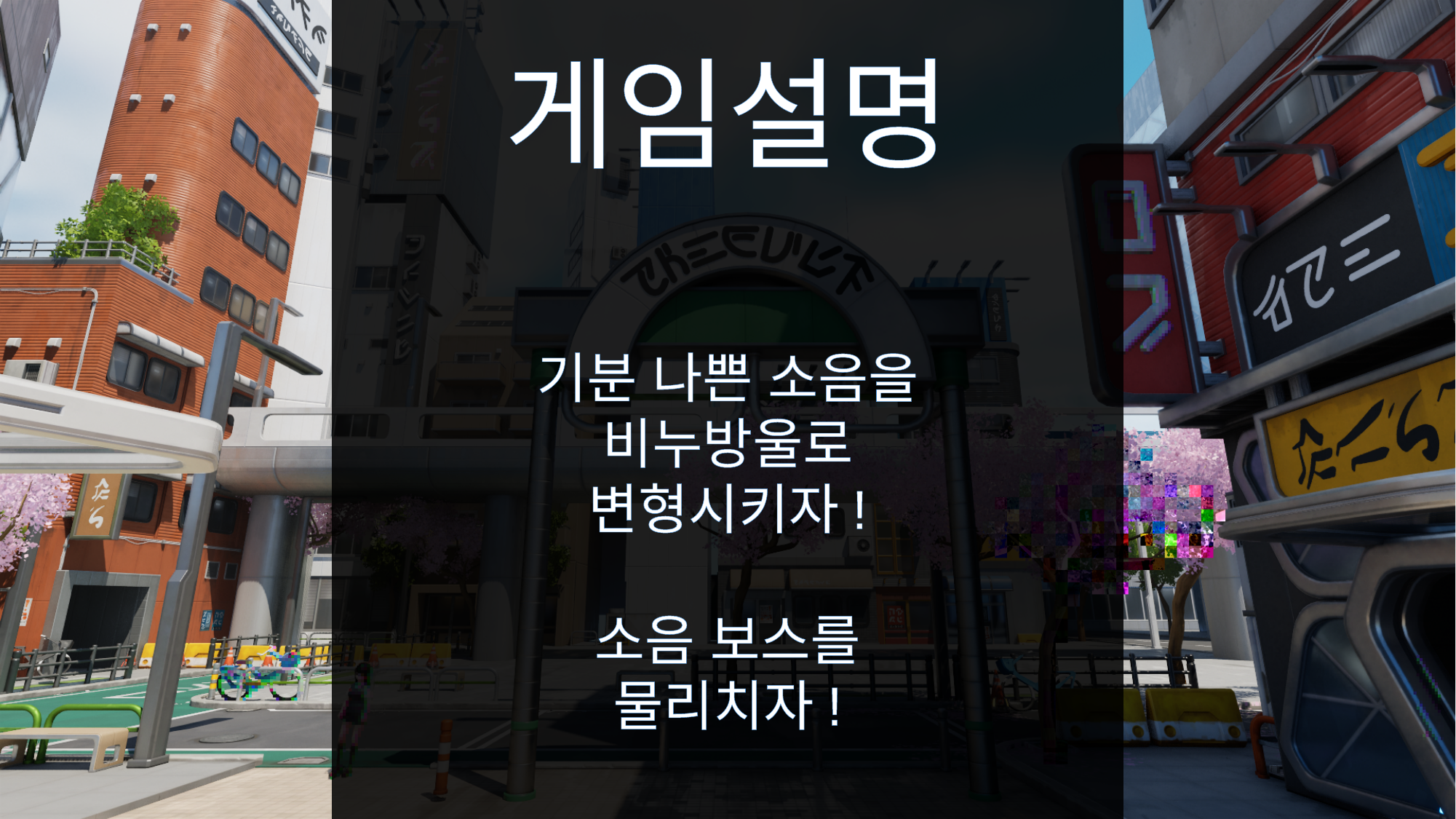

게임설명
기분 나쁜 소음을 비누방울로 변형시키자!

소음 보스를 물리치자!